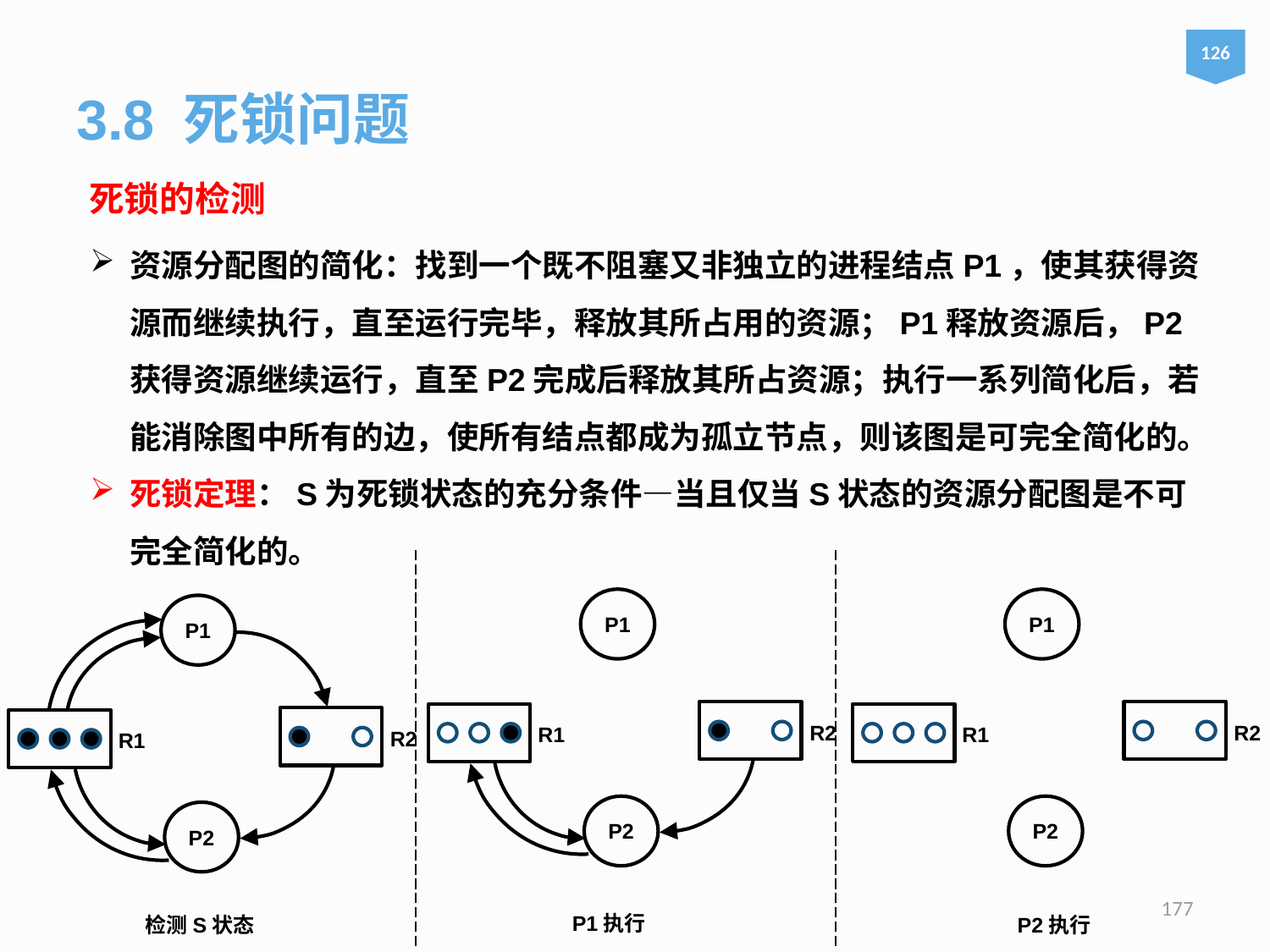

126
3.8 死锁问题
死锁的检测

资源分配图的简化：找到一个既不阻塞又非独立的进程结点P1，使其获得资源而继续执行，直至运行完毕，释放其所占用的资源；P1释放资源后，P2获得资源继续运行，直至P2完成后释放其所占资源；执行一系列简化后，若能消除图中所有的边，使所有结点都成为孤立节点，则该图是可完全简化的。
死锁定理：S为死锁状态的充分条件—当且仅当S状态的资源分配图是不可完全简化的。
P1
P1
P1

R2
R2
R1
R1
R2
R1
P2
P2
P2
177
P1执行
P2执行
检测S状态